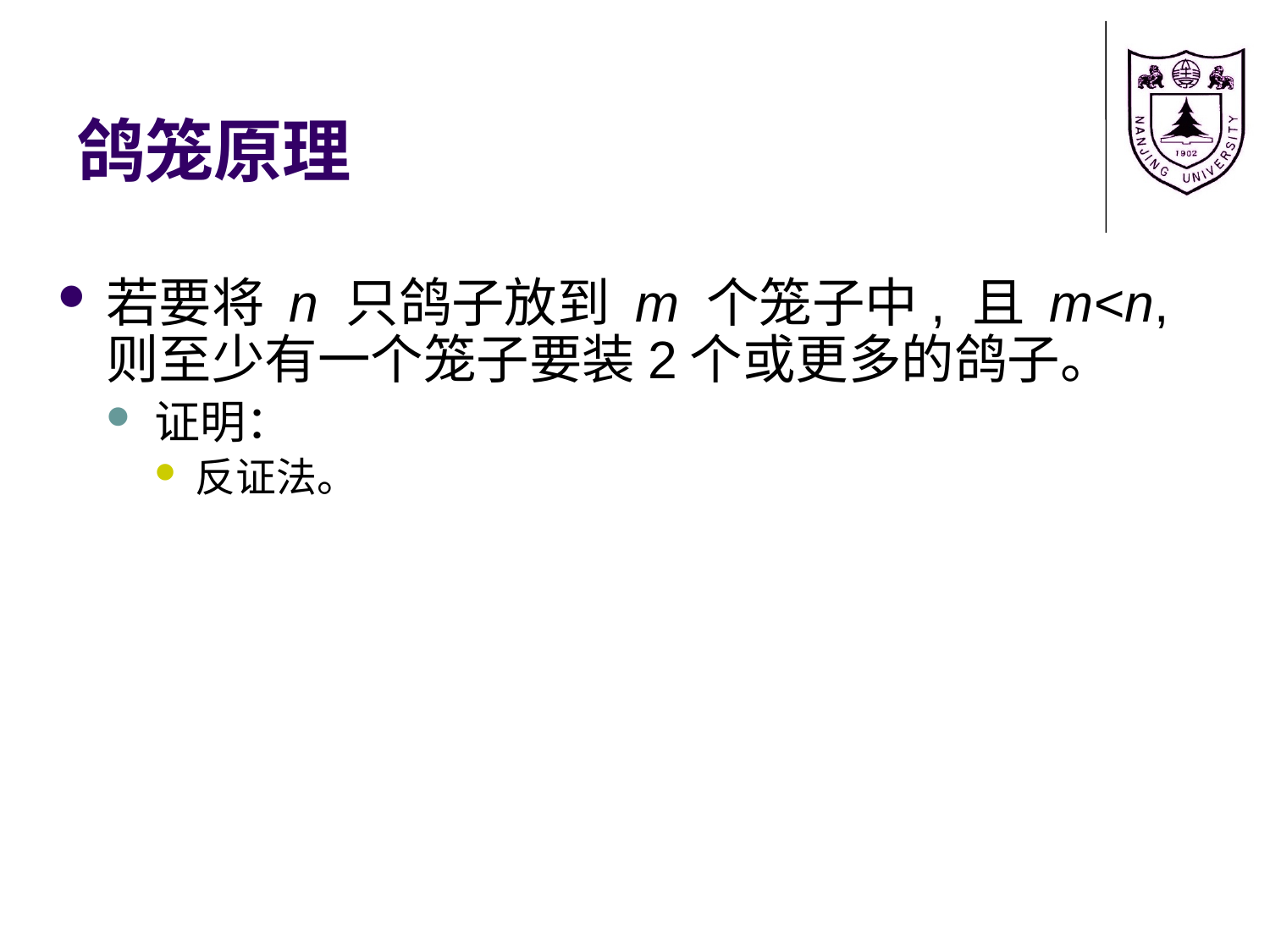

# 鸽笼原理
若要将 n 只鸽子放到 m 个笼子中, 且 m<n, 则至少有一个笼子要装2个或更多的鸽子。
证明：
反证法。